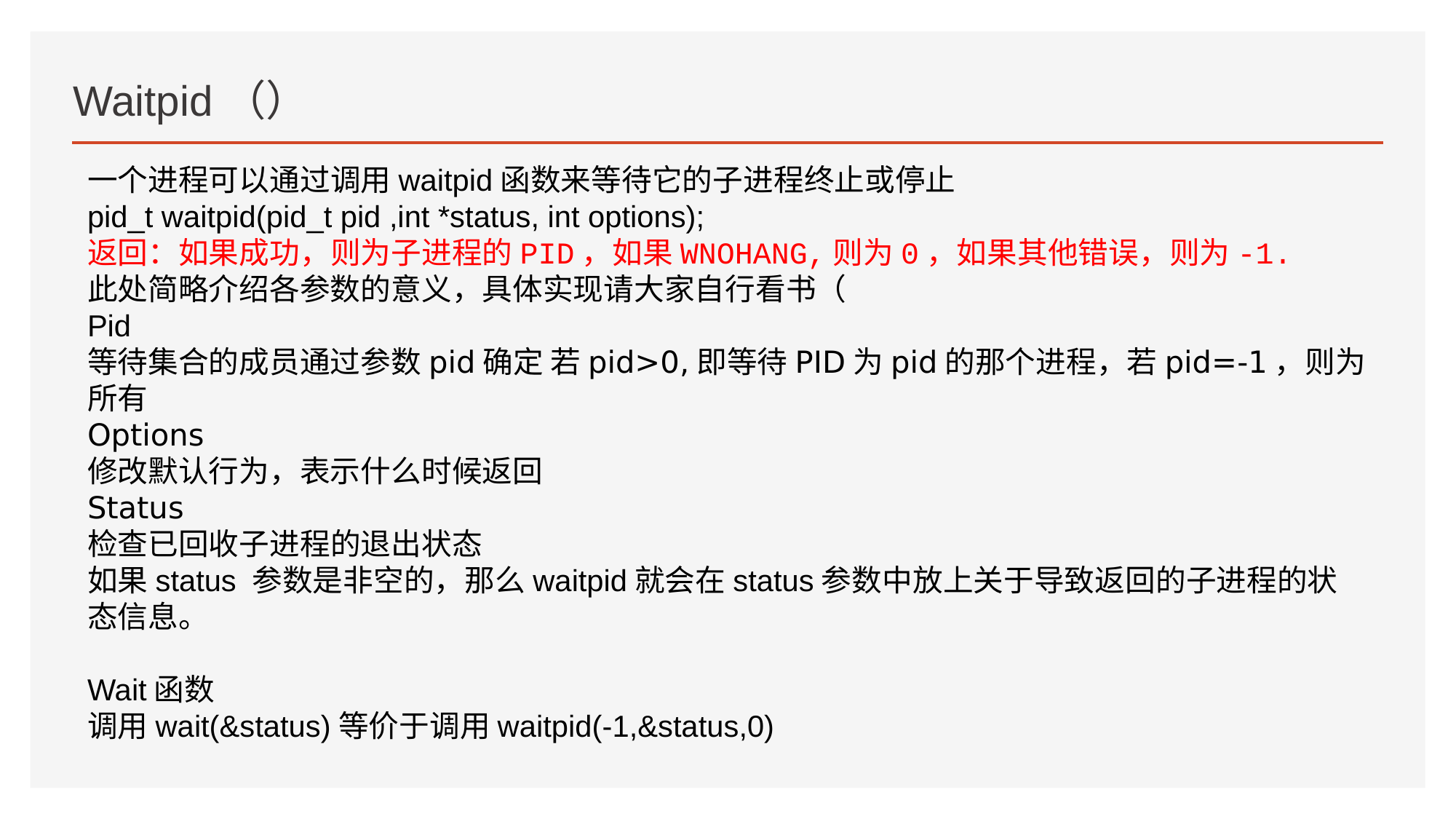

# Waitpid（）
一个进程可以通过调用waitpid函数来等待它的子进程终止或停止
pid_t waitpid(pid_t pid ,int *status, int options);
返回：如果成功，则为子进程的PID，如果WNOHANG,则为0，如果其他错误，则为-1.
此处简略介绍各参数的意义，具体实现请大家自行看书（
Pid
等待集合的成员通过参数pid确定 若pid>0,即等待PID为pid的那个进程，若pid=-1，则为所有
Options
修改默认行为，表示什么时候返回
Status
检查已回收子进程的退出状态
如果status 参数是非空的，那么waitpid就会在status参数中放上关于导致返回的子进程的状态信息。

Wait函数
调用wait(&status)等价于调用waitpid(-1,&status,0)